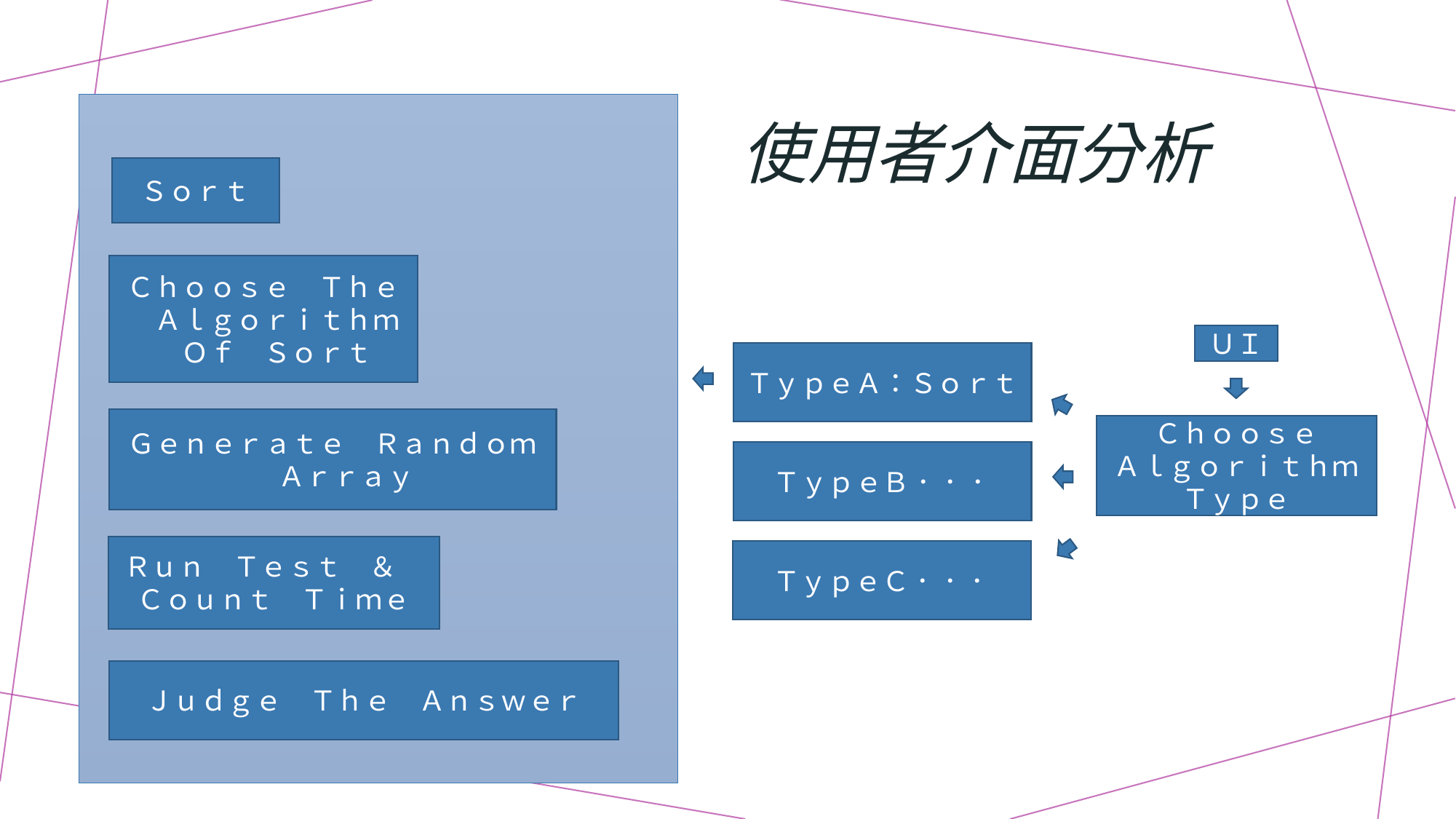

# 使用者介面分析

Ｓｏｒｔ
Ｃｈｏｏｓｅ　Ｔｈｅ　Ａｌｇｏｒｉｔｈｍ　Ｏｆ　Ｓｏｒｔ
ＵＩ
ＴｙｐｅＡ：Ｓｏｒｔ

Ｇｅｎｅｒａｔｅ　Ｒａｎｄｏｍ　Ａｒｒａｙ
Ｃｈｏｏｓｅ
Ａｌｇｏｒｉｔｈｍ
Ｔｙｐｅ
ＴｙｐｅＢ．．．

Ｒｕｎ　Ｔｅｓｔ　＆　Ｃｏｕｎｔ　Ｔｉｍｅ

ＴｙｐｅＣ．．．
Ｊｕｄｇｅ　Ｔｈｅ　Ａｎｓｗｅｒ